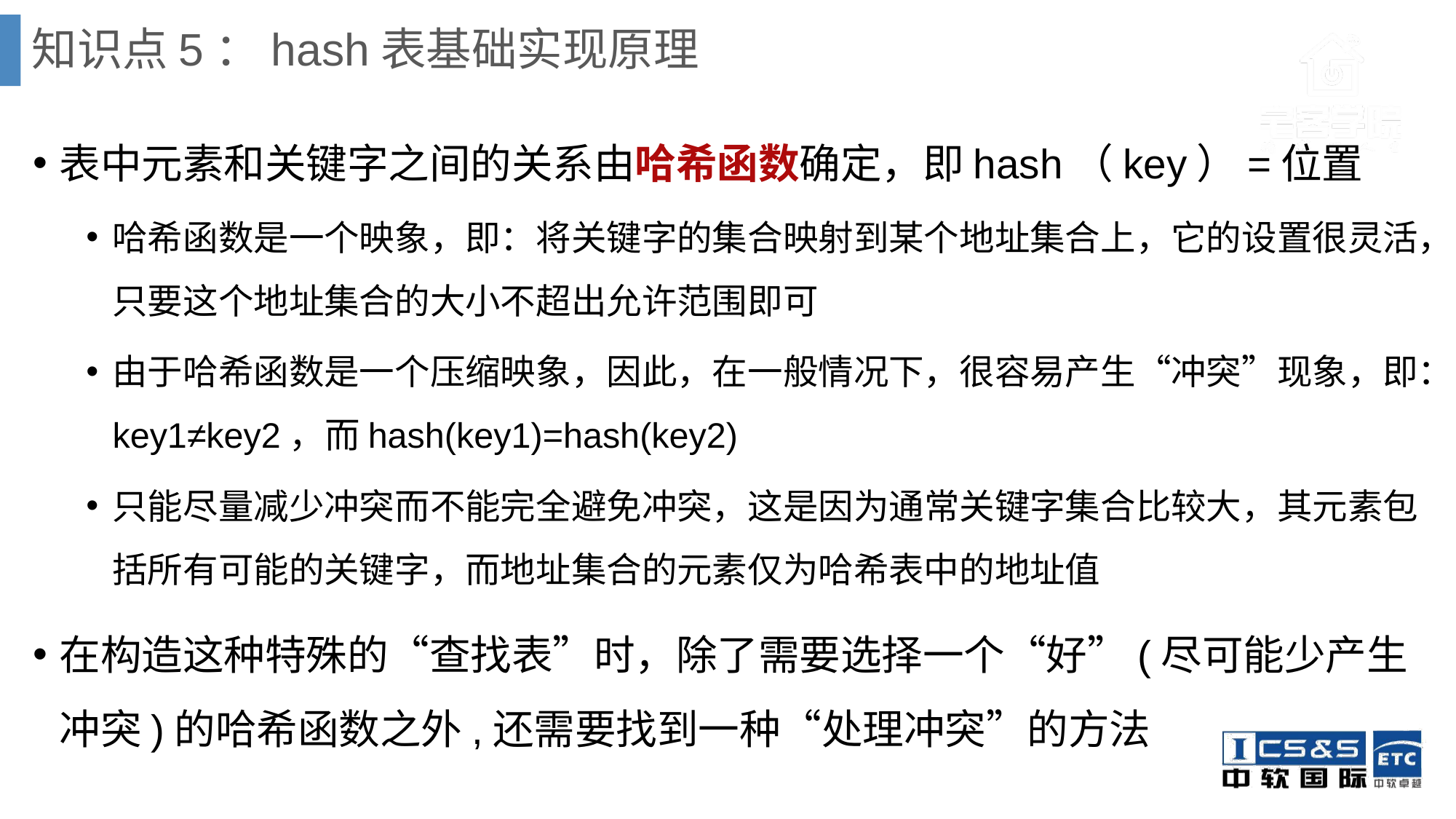

# 知识点5：hash表基础实现原理
表中元素和关键字之间的关系由哈希函数确定，即hash（key）=位置
哈希函数是一个映象，即：将关键字的集合映射到某个地址集合上，它的设置很灵活，只要这个地址集合的大小不超出允许范围即可
由于哈希函数是一个压缩映象，因此，在一般情况下，很容易产生“冲突”现象，即：key1≠key2，而hash(key1)=hash(key2)
只能尽量减少冲突而不能完全避免冲突，这是因为通常关键字集合比较大，其元素包括所有可能的关键字，而地址集合的元素仅为哈希表中的地址值
在构造这种特殊的“查找表”时，除了需要选择一个“好”(尽可能少产生冲突)的哈希函数之外,还需要找到一种“处理冲突”的方法